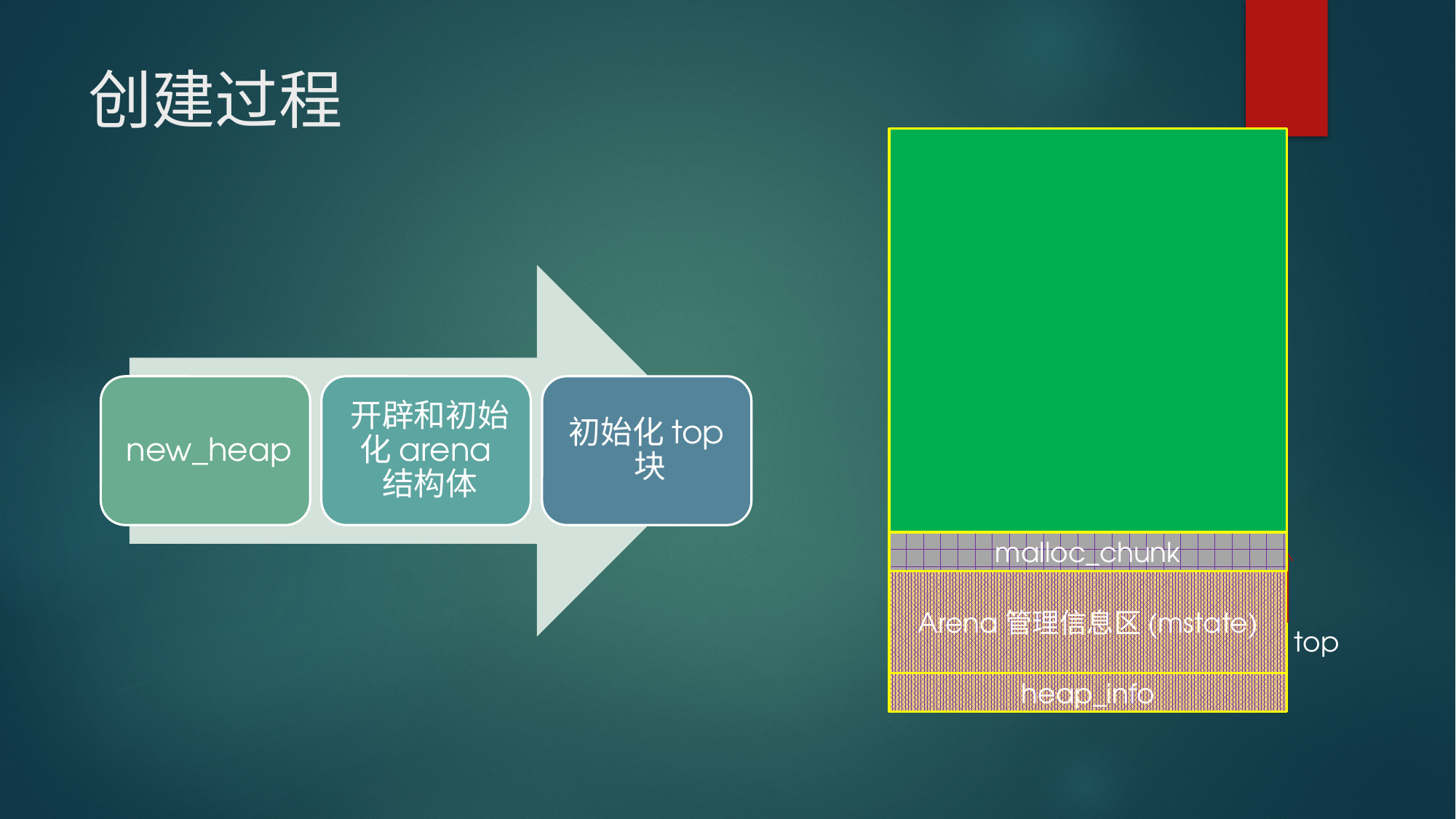

# 创建过程

new_heap
开辟和初始化arena结构体
初始化top块
malloc_chunk
Arena管理信息区(mstate)
top
heap_info